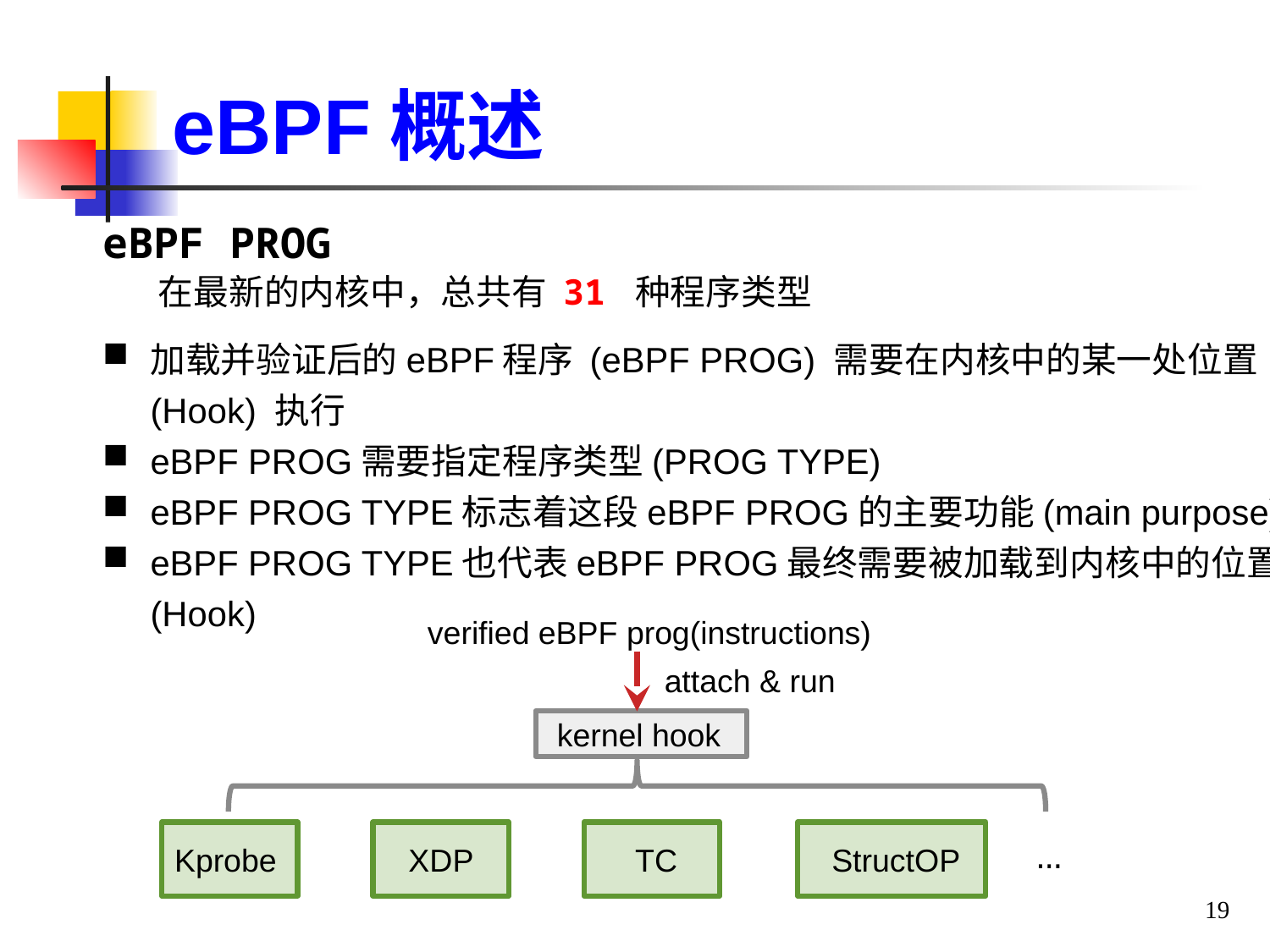

eBPF概述
eBPF PROG
在最新的内核中，总共有 31 种程序类型
加载并验证后的eBPF程序 (eBPF PROG) 需要在内核中的某一处位置 (Hook) 执行
eBPF PROG需要指定程序类型(PROG TYPE)
eBPF PROG TYPE标志着这段eBPF PROG的主要功能(main purpose)
eBPF PROG TYPE也代表eBPF PROG最终需要被加载到内核中的位置(Hook)

verified eBPF prog(instructions)
attach & run
 kernel hook
Kprobe
 XDP
 TC
 StructOP
…
19